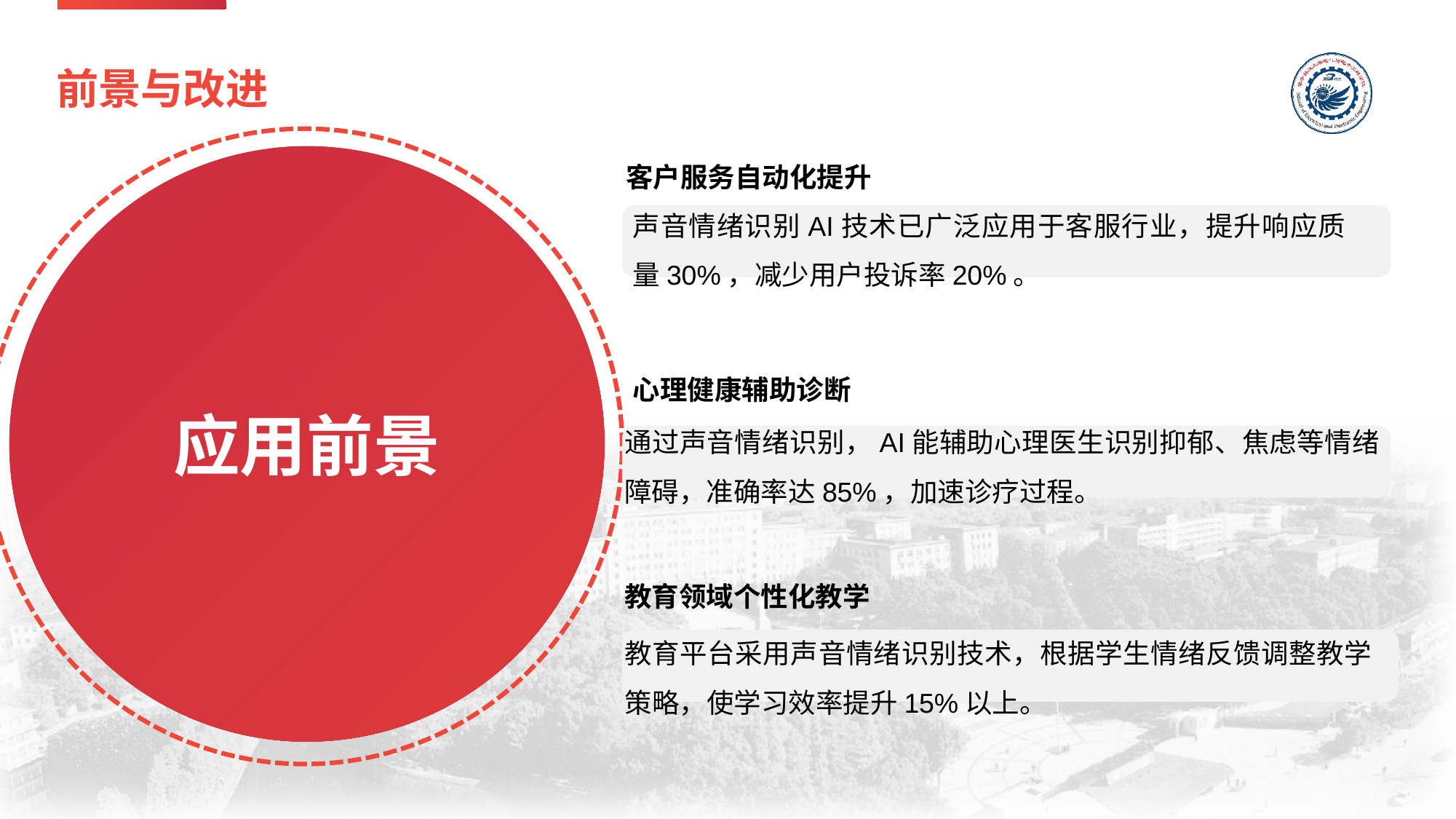

前景与改进

应用前景
客户服务自动化提升
声音情绪识别AI技术已广泛应用于客服行业，提升响应质量30%，减少用户投诉率20%。

心理健康辅助诊断
通过声音情绪识别，AI能辅助心理医生识别抑郁、焦虑等情绪障碍，准确率达85%，加速诊疗过程。

教育领域个性化教学
教育平台采用声音情绪识别技术，根据学生情绪反馈调整教学策略，使学习效率提升15%以上。